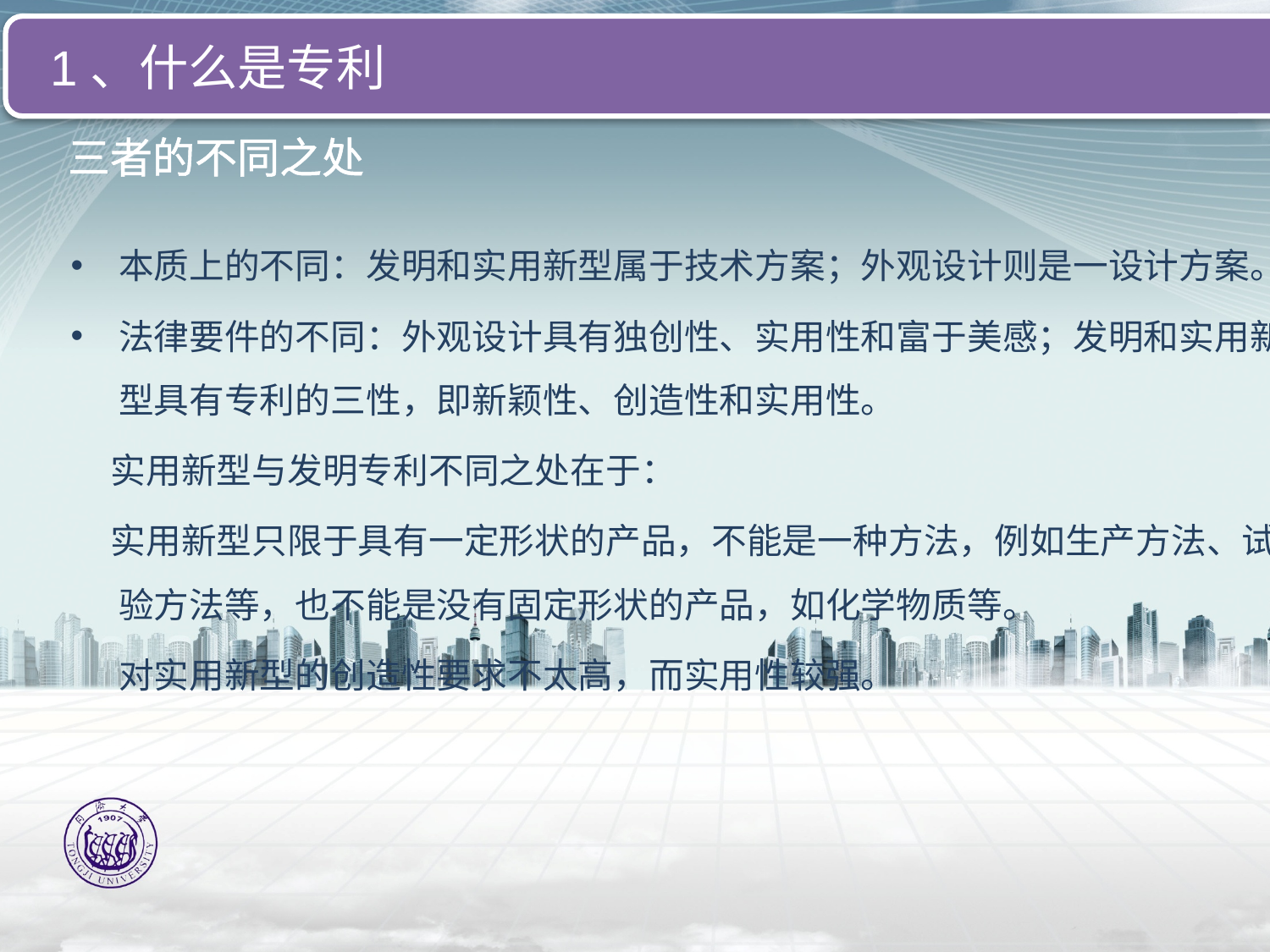

1、什么是专利
# 三者的不同之处
本质上的不同：发明和实用新型属于技术方案；外观设计则是一设计方案。
法律要件的不同：外观设计具有独创性、实用性和富于美感；发明和实用新型具有专利的三性，即新颖性、创造性和实用性。
    实用新型与发明专利不同之处在于：
    实用新型只限于具有一定形状的产品，不能是一种方法，例如生产方法、试验方法等，也不能是没有固定形状的产品，如化学物质等。
     对实用新型的创造性要求不太高，而实用性较强。